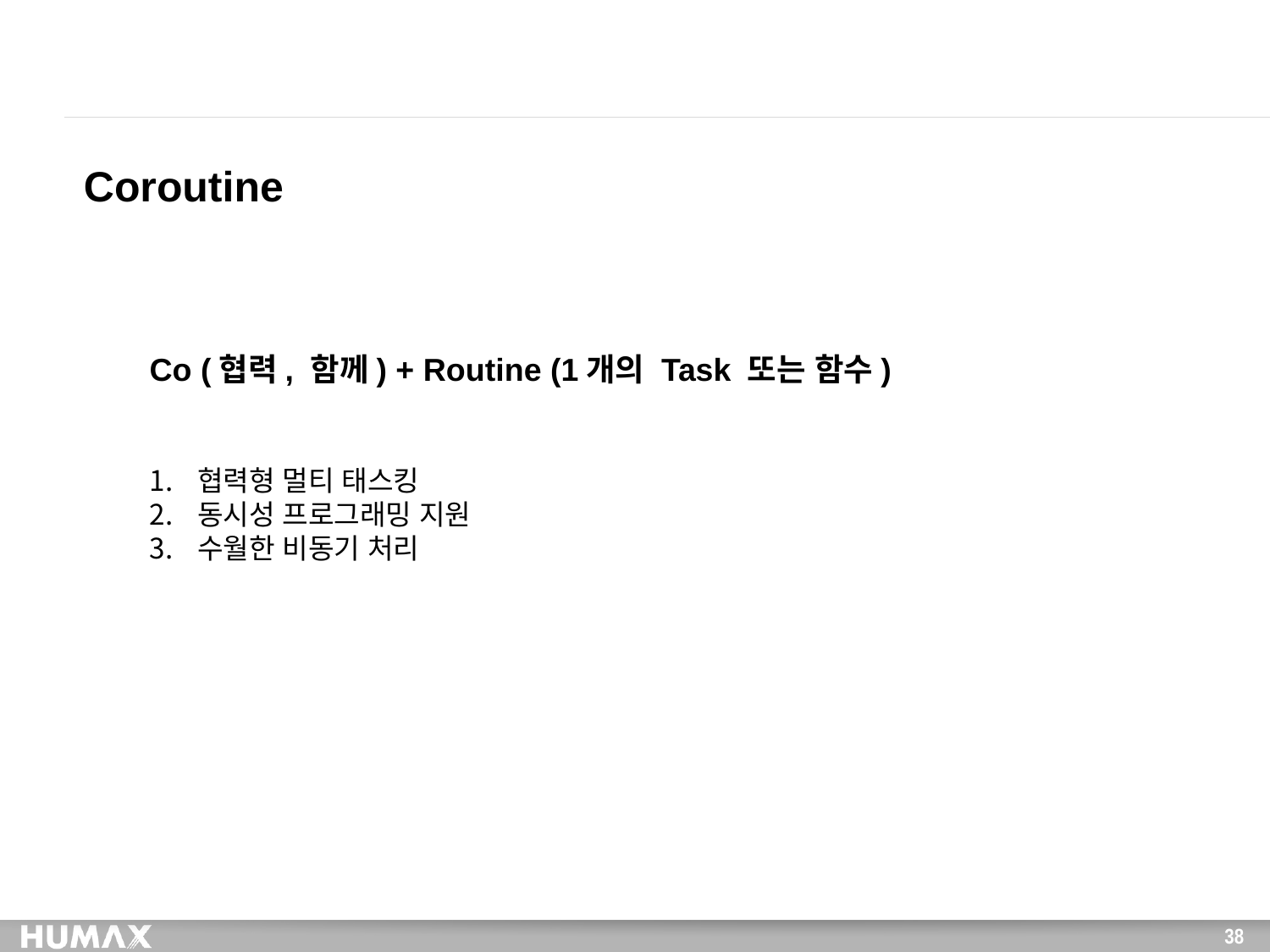

Coroutine
Co (협력, 함께) + Routine (1개의 Task 또는 함수)

협력형 멀티 태스킹
동시성 프로그래밍 지원
수월한 비동기 처리
38